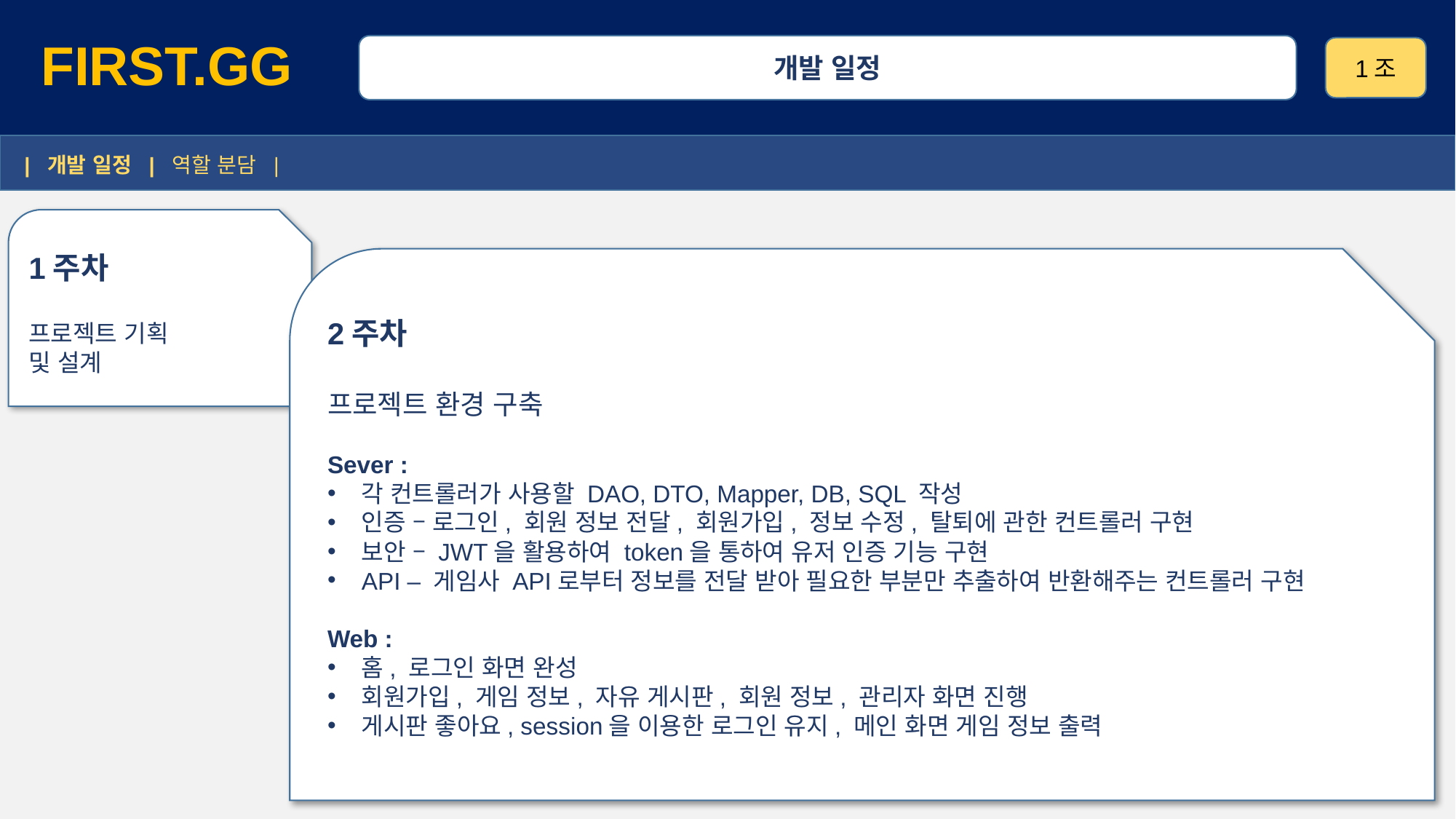

FIRST.GG
개발 일정
1조
  |  개발 일정  |  역할 분담  |
1주차

프로젝트 기획
및 설계

2주차

프로젝트 환경 구축

Sever :
각 컨트롤러가 사용할 DAO, DTO, Mapper, DB, SQL 작성
인증 – 로그인, 회원 정보 전달, 회원가입, 정보 수정, 탈퇴에 관한 컨트롤러 구현
보안 – JWT을 활용하여 token을 통하여 유저 인증 기능 구현
API – 게임사 API로부터 정보를 전달 받아 필요한 부분만 추출하여 반환해주는 컨트롤러 구현

Web :
홈, 로그인 화면 완성
회원가입, 게임 정보, 자유 게시판, 회원 정보, 관리자 화면 진행
게시판 좋아요, session을 이용한 로그인 유지, 메인 화면 게임 정보 출력

31